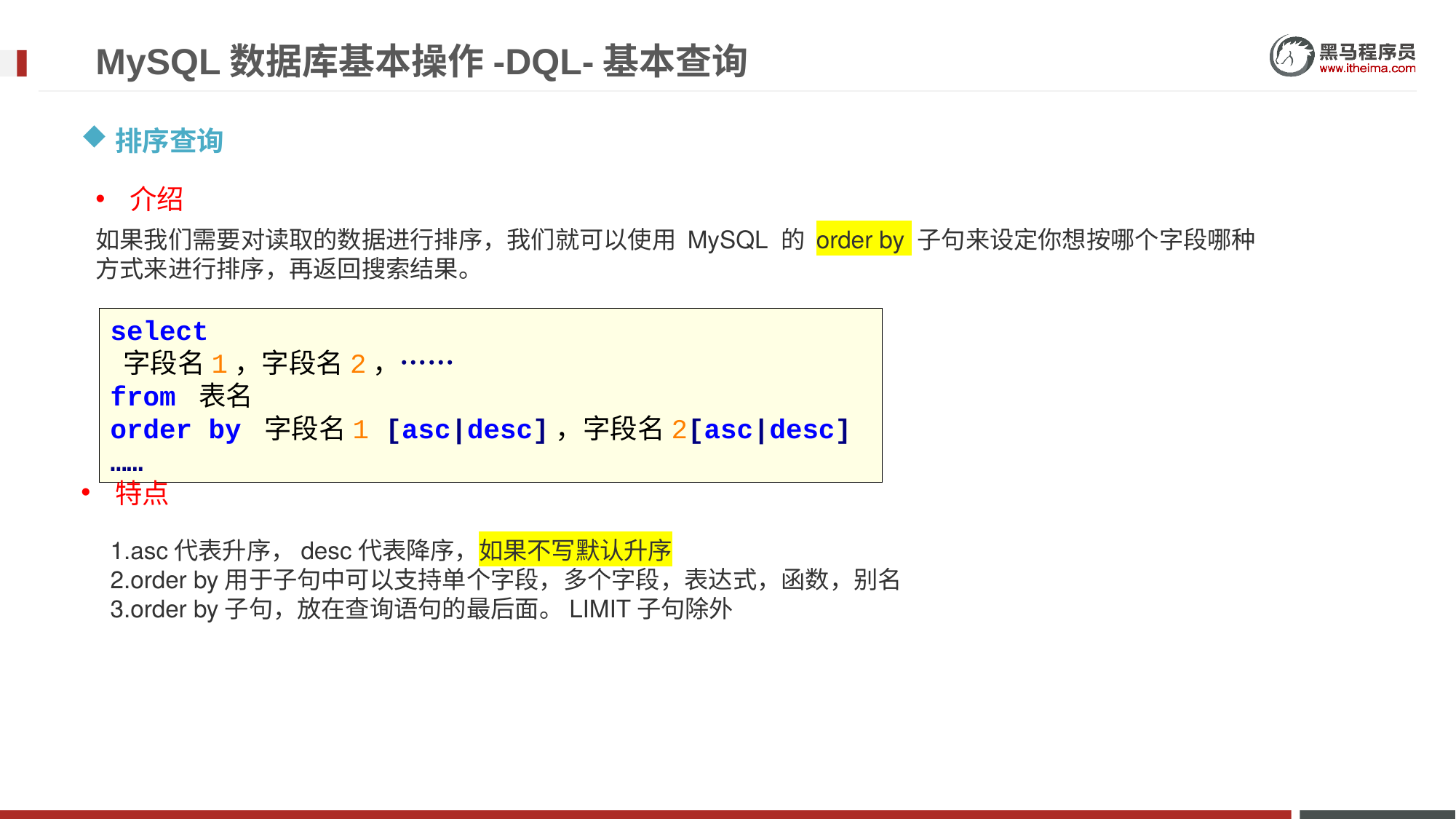

# MySQL数据库基本操作-DQL-基本查询
排序查询
介绍
如果我们需要对读取的数据进行排序，我们就可以使用 MySQL 的 order by 子句来设定你想按哪个字段哪种方式来进行排序，再返回搜索结果。
select
 字段名1，字段名2，……
from 表名
order by 字段名1 [asc|desc]，字段名2[asc|desc]……
特点
1.asc代表升序，desc代表降序，如果不写默认升序
2.order by用于子句中可以支持单个字段，多个字段，表达式，函数，别名
3.order by子句，放在查询语句的最后面。LIMIT子句除外